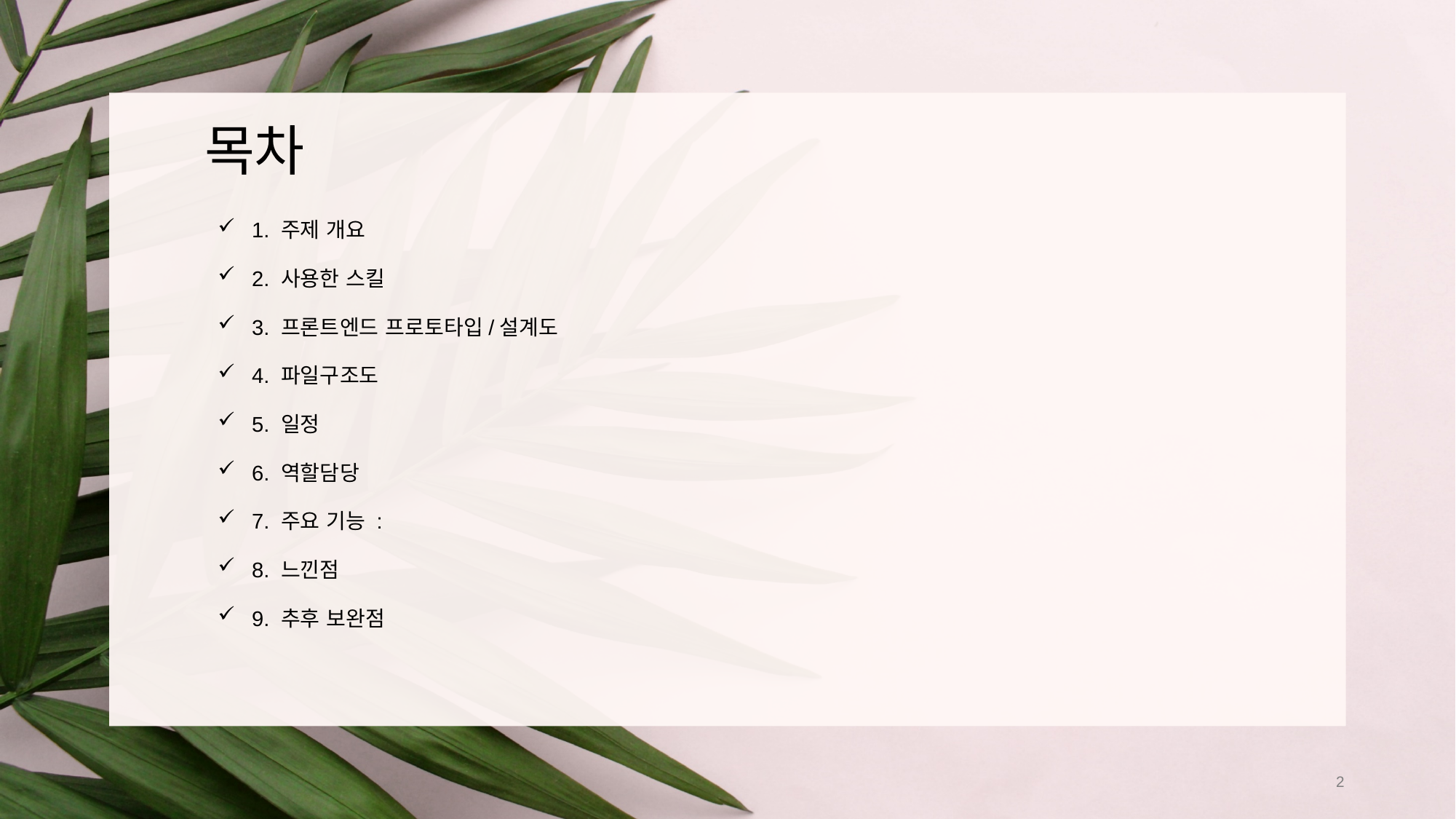

# 목차
1. 주제 개요
2. 사용한 스킬
3. 프론트엔드 프로토타입/설계도
4. 파일구조도
5. 일정
6. 역할담당
7. 주요 기능 :
8. 느낀점
9. 추후 보완점

2